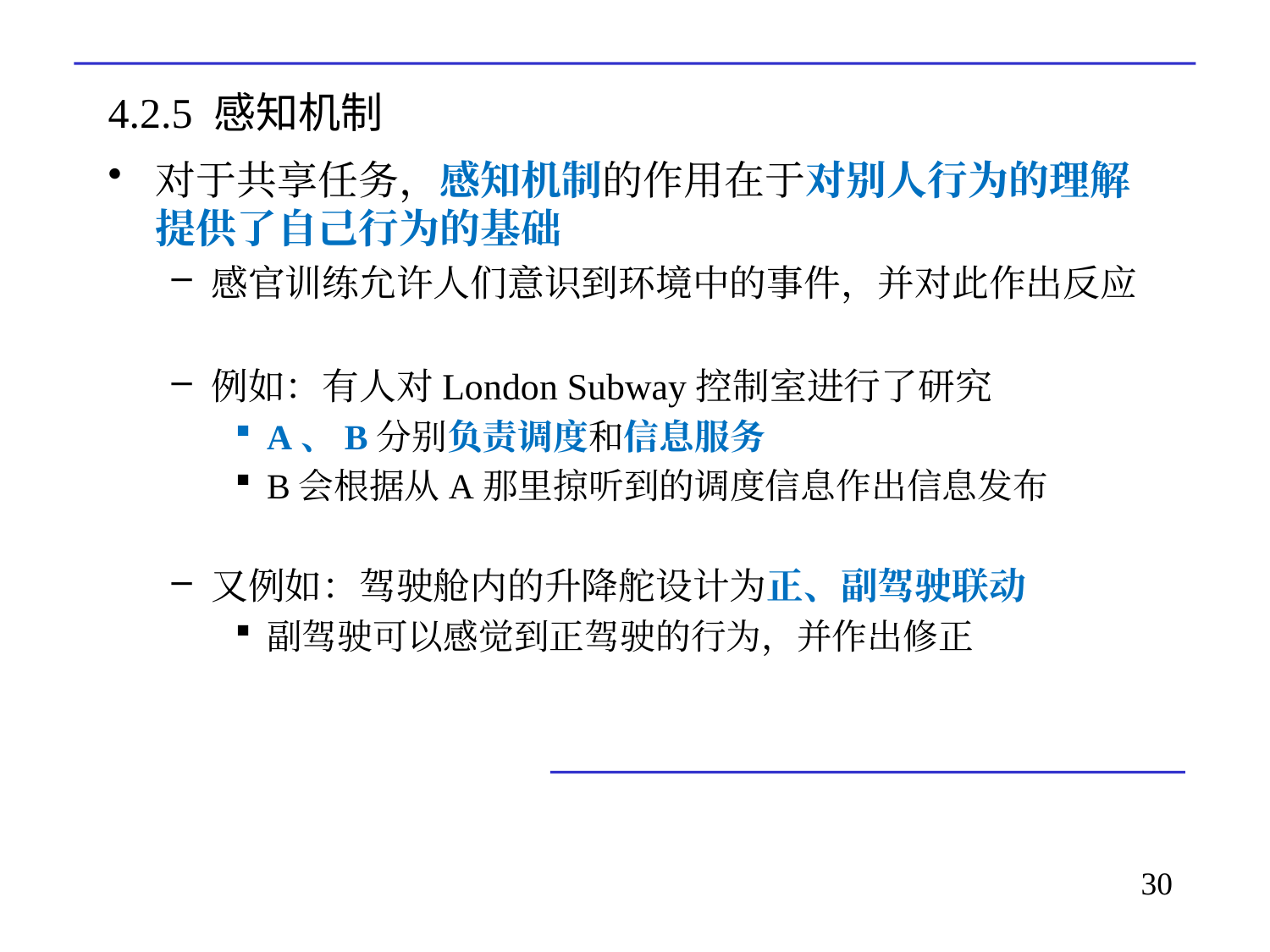

# 4.2.5 感知机制
对于共享任务，感知机制的作用在于对别人行为的理解提供了自己行为的基础
感官训练允许人们意识到环境中的事件，并对此作出反应

例如：有人对London Subway控制室进行了研究
A、B分别负责调度和信息服务
B会根据从A那里掠听到的调度信息作出信息发布

又例如：驾驶舱内的升降舵设计为正、副驾驶联动
副驾驶可以感觉到正驾驶的行为，并作出修正
30